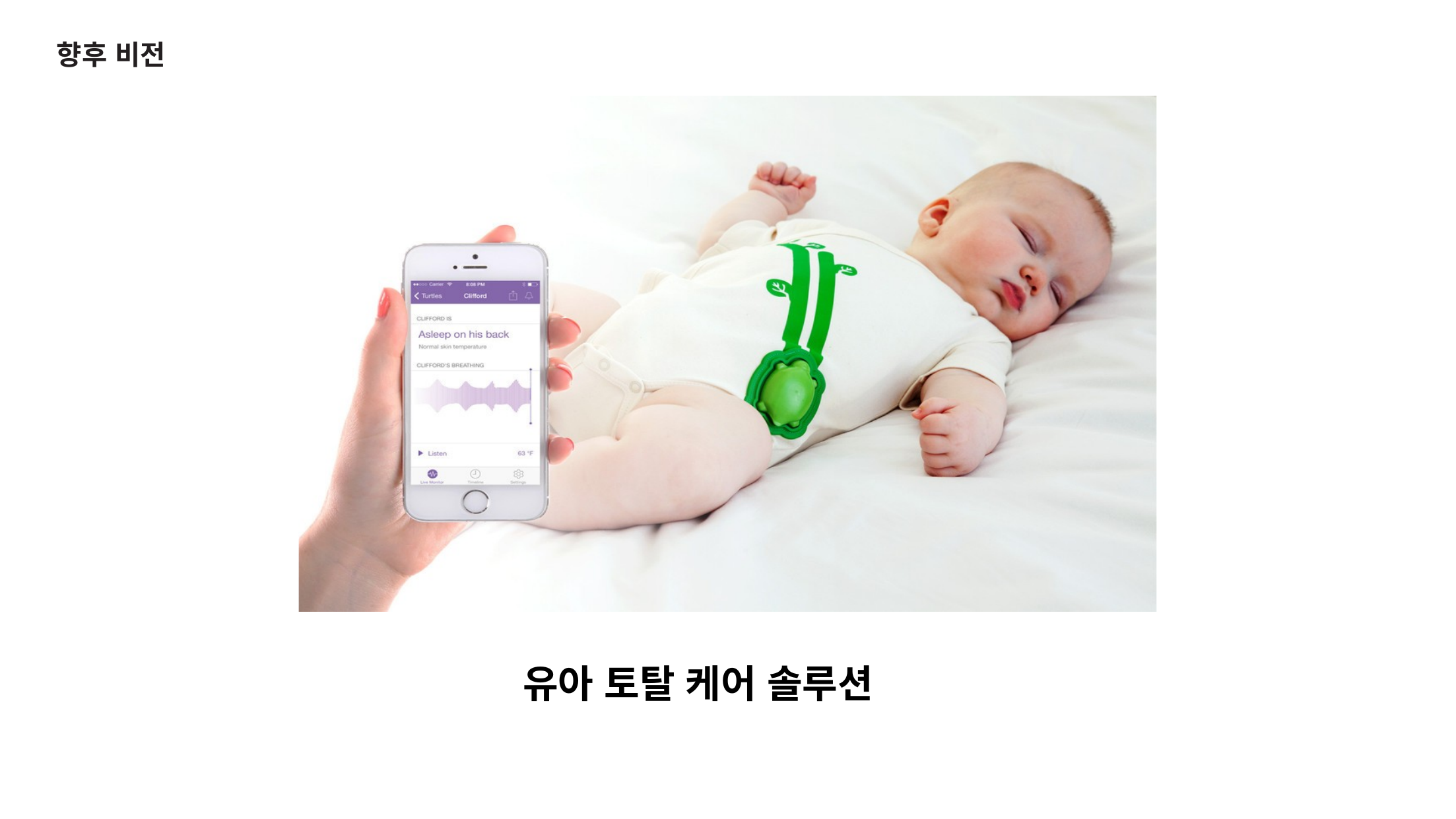

# 향후 비전

유아 토탈 케어 솔루션